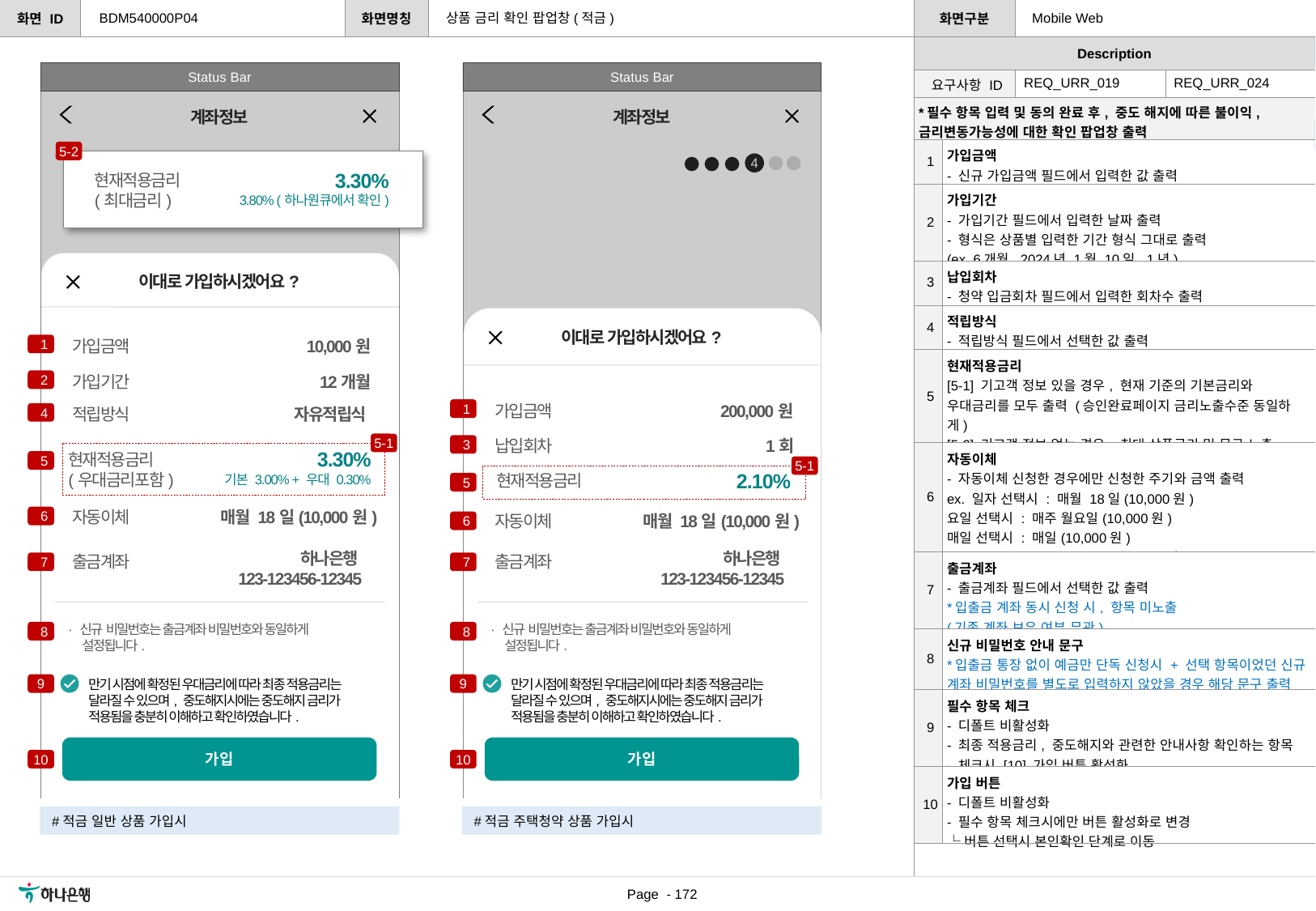

상품 금리 확인 팝업창(적금)
BDM540000P04
Mobile Web
[수정요약] 2023.07.07
- 전체 항목 Description 재정의
Status Bar

Status Bar

| 요구사항 ID | REQ\_URR\_019 | REQ\_URR\_024 |
| --- | --- | --- |
| \*필수 항목 입력 및 동의 완료 후, 중도 해지에 따른 불이익, 금리변동가능성에 대한 확인 팝업창 출력 |  |
| --- | --- |
| 1 | 가입금액 - 신규 가입금액 필드에서 입력한 값 출력 |
| 2 | 가입기간 - 가입기간 필드에서 입력한 날짜 출력 - 형식은 상품별 입력한 기간 형식 그대로 출력 (ex. 6개월, 2024년 1월 10일, 1년) |
| 3 | 납입회차 - 청약 입금회차 필드에서 입력한 회차수 출력 |
| 4 | 적립방식 - 적립방식 필드에서 선택한 값 출력 |
| 5 | 현재적용금리 [5-1] 기고객 정보 있을 경우, 현재 기준의 기본금리와 우대금리를 모두 출력 (승인완료페이지 금리노출수준 동일하게) [5-2] 기고객 정보 없는 경우, 최대 상품금리 및 문구 노출 |
| 6 | 자동이체 - 자동이체 신청한 경우에만 신청한 주기와 금액 출력 ex. 일자 선택시 : 매월 18일(10,000원) 요일 선택시 : 매주 월요일(10,000원) 매일 선택시 : 매일(10,000원) - 자동이체 신청안한 경우에는 ‘신청안함’으로 출력 |
| 7 | 출금계좌 - 출금계좌 필드에서 선택한 값 출력 \*입출금 계좌 동시 신청 시, 항목 미노출 (기존 계좌 보유 여부 무관) |
| 8 | 신규 비밀번호 안내 문구 \*입출금 통장 없이 예금만 단독 신청시 + 선택 항목이었던 신규 계좌 비밀번호를 별도로 입력하지 않았을 경우 해당 문구 출력 |
| 9 | 필수 항목 체크 - 디폴트 비활성화 - 최종 적용금리, 중도해지와 관련한 안내사항 확인하는 항목 - 체크시 [10] 가입 버튼 활성화 |
| 10 | 가입 버튼 - 디폴트 비활성화 - 필수 항목 체크시에만 버튼 활성화로 변경 └ 버튼 선택시 본인확인 단계로 이동 |

계좌정보
계좌정보
[수정요약] 2023.07.12
주택청약상품 가입 화면 추가

[4] 순서 변경

[5-1][5-2] 추가
[6] Description 수정

[이자지급방식][만기 설정] 2개 항목 삭제
5-2

4

4

3.30%
3.80% (하나원큐에서 확인)
현재적용금리
(최대금리)

이대로 가입하시겠어요?

이대로 가입하시겠어요?
1
가입금액
10,000원
2
가입기간
12개월
1
가입금액
200,000원
4
적립방식
자유적립식
5-1
3
납입회차
1회
3.30%
기본 3.00% + 우대 0.30%

현재적용금리
(우대금리포함)
5
5-1
2.10%

현재적용금리
5
자동이체
매월 18일(10,000원)
6
자동이체
매월 18일(10,000원)
6
               하나은행
123-123456-12345
               하나은행
123-123456-12345
출금계좌
출금계좌
7
7
∙   신규  비밀번호는 출금계좌 비밀번호와 동일하게
    설정됩니다.
∙   신규  비밀번호는 출금계좌 비밀번호와 동일하게
    설정됩니다.
8
8
만기 시점에 확정된 우대금리에 따라 최종 적용금리는 달라질 수 있으며, 중도해지시에는 중도해지 금리가 적용됨을 충분히 이해하고 확인하였습니다.
만기 시점에 확정된 우대금리에 따라 최종 적용금리는 달라질 수 있으며, 중도해지시에는 중도해지 금리가 적용됨을 충분히 이해하고 확인하였습니다.
9
9

가입
가입
10
10
#적금 일반 상품 가입시
#적금 주택청약 상품 가입시